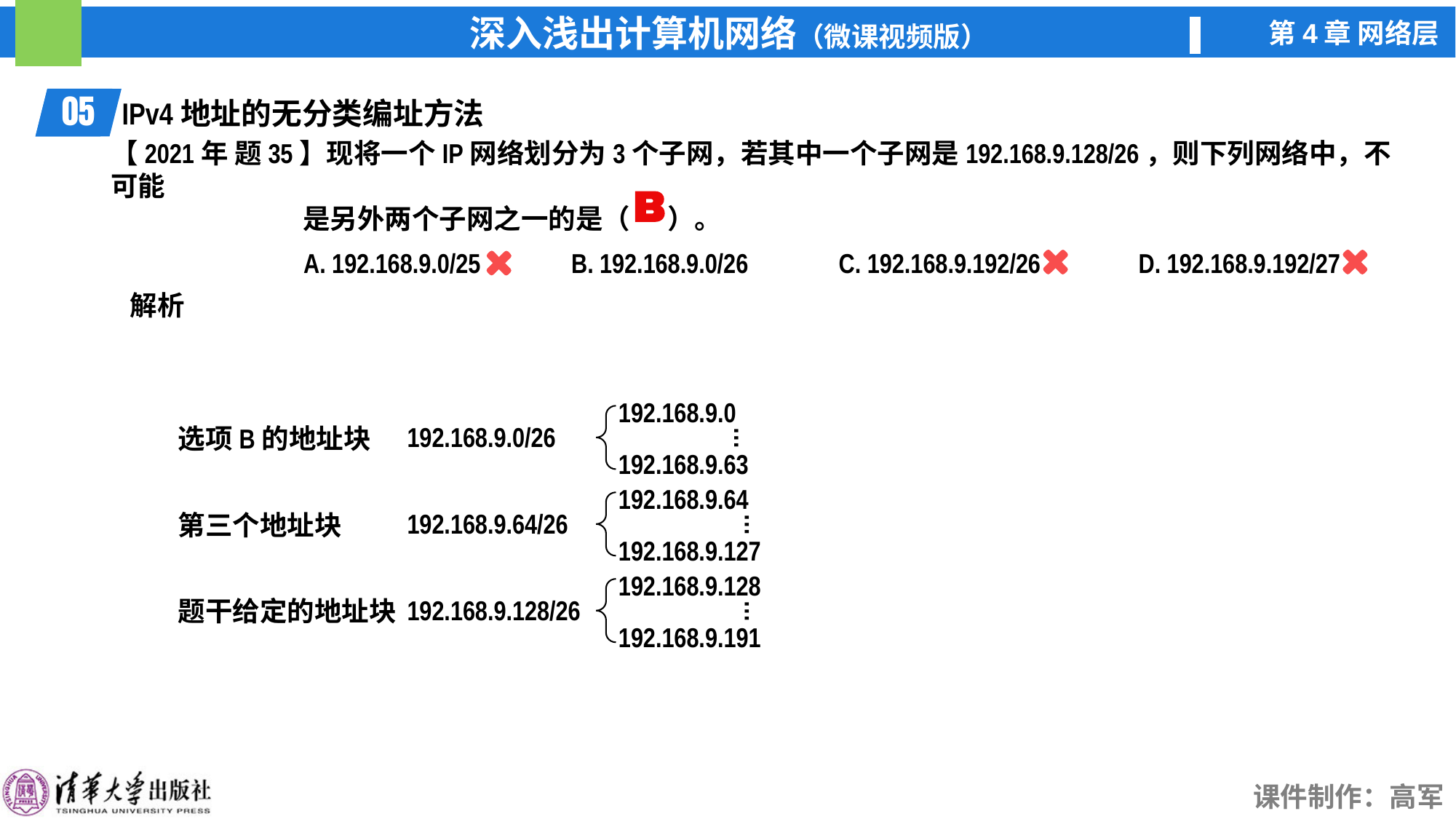

01
IPv4地址的无分类编址方法
05
【2021年 题35】现将一个IP网络划分为3个子网，若其中一个子网是192.168.9.128/26，则下列网络中，不可能
                              是另外两个子网之一的是（      ）。
B
A. 192.168.9.0/25
B. 192.168.9.0/26
C. 192.168.9.192/26
D. 192.168.9.192/27

解析
192.168.9.0

…
192.168.9.63
192.168.9.0/26
选项B的地址块
192.168.9.64

192.168.9.64/26
第三个地址块
…
192.168.9.127
192.168.9.128

192.168.9.128/26
题干给定的地址块
…
192.168.9.191